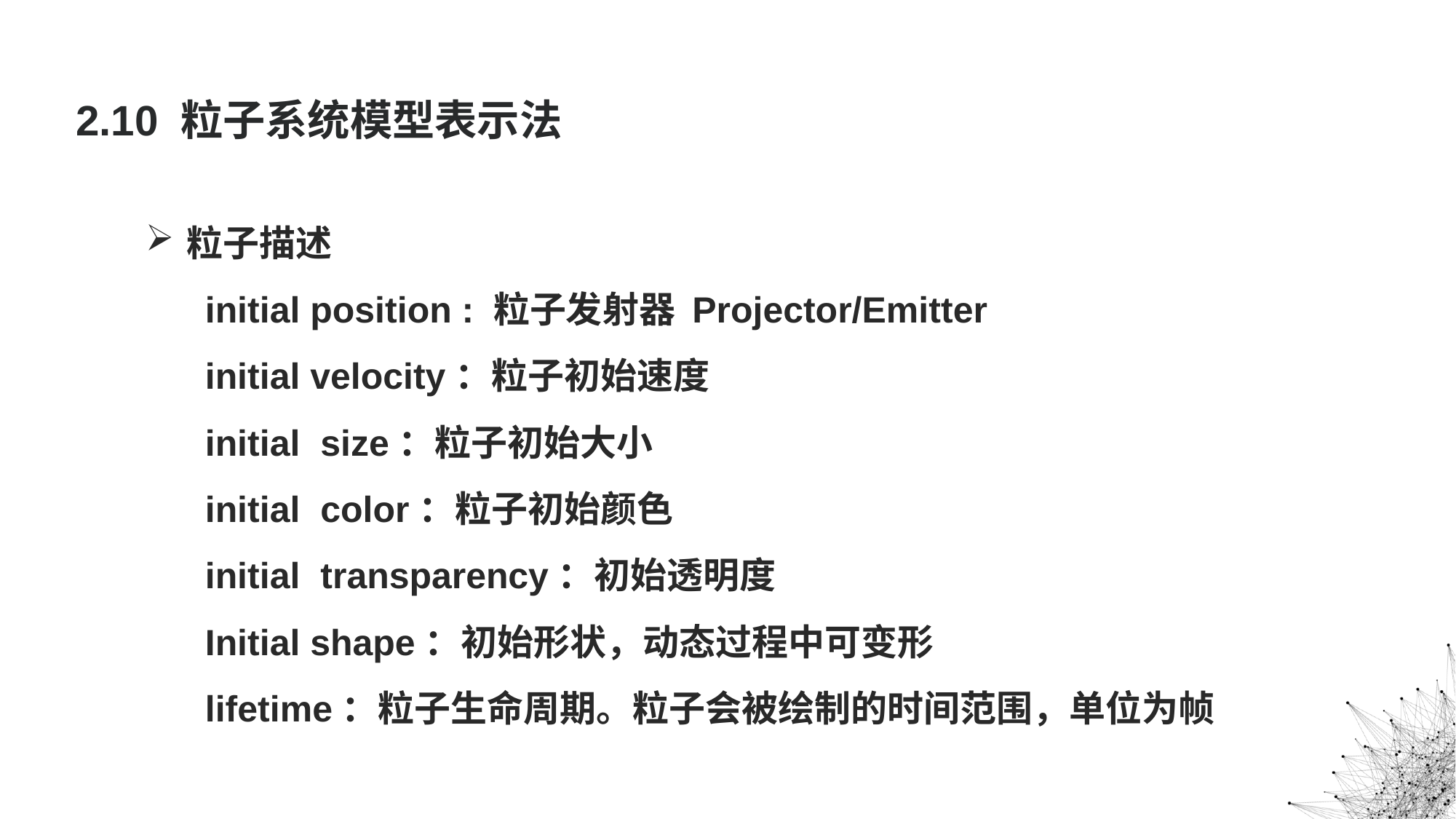

2.10 粒子系统模型表示法
粒子描述
initial position : 粒子发射器 Projector/Emitter
initial velocity：粒子初始速度
initial  size：粒子初始大小
initial  color：粒子初始颜色
initial  transparency：初始透明度
Initial shape：初始形状，动态过程中可变形
lifetime：粒子生命周期。粒子会被绘制的时间范围，单位为帧